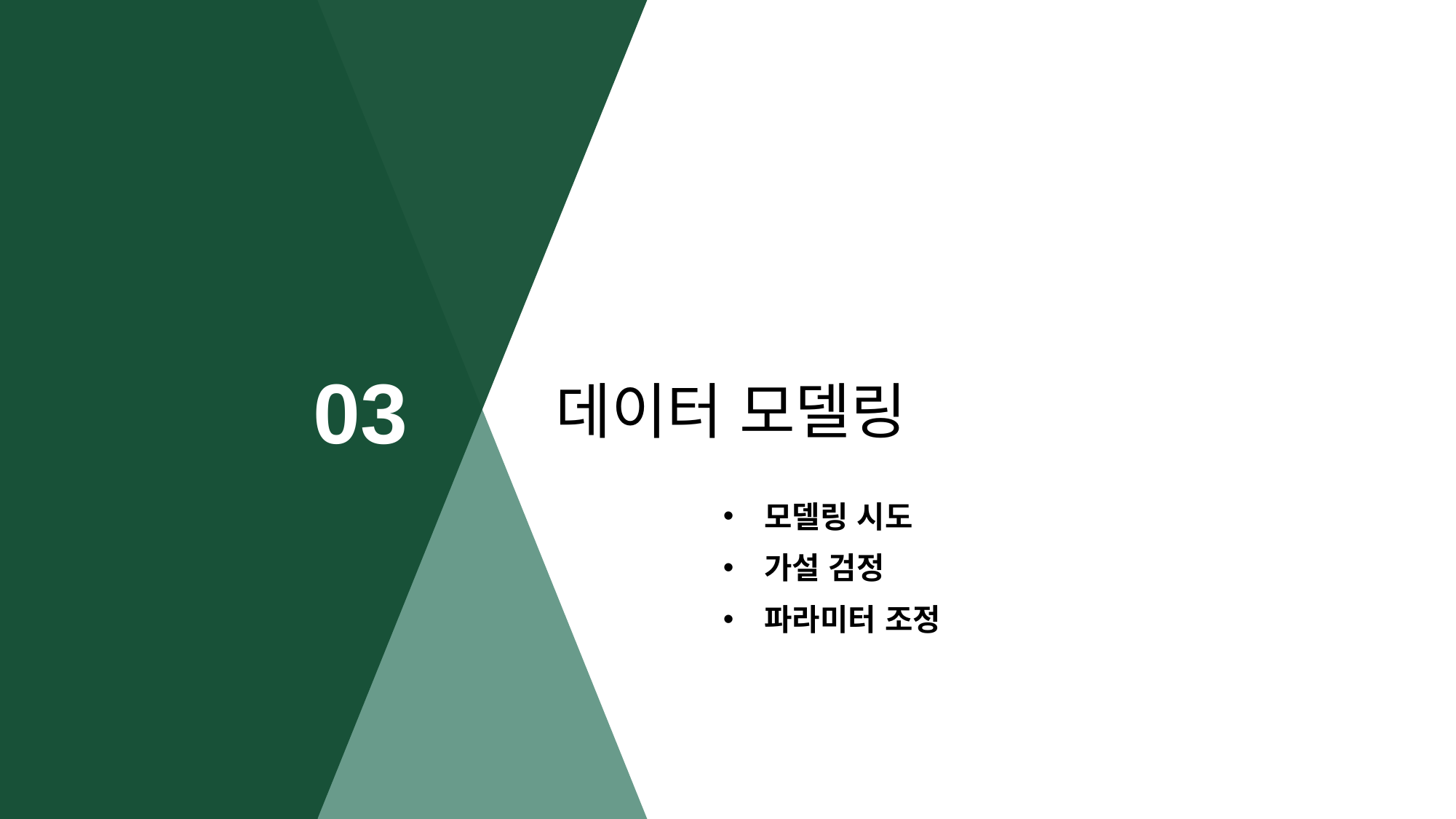

# 데이터 모델링
03
모델링 시도
가설 검정
파라미터 조정